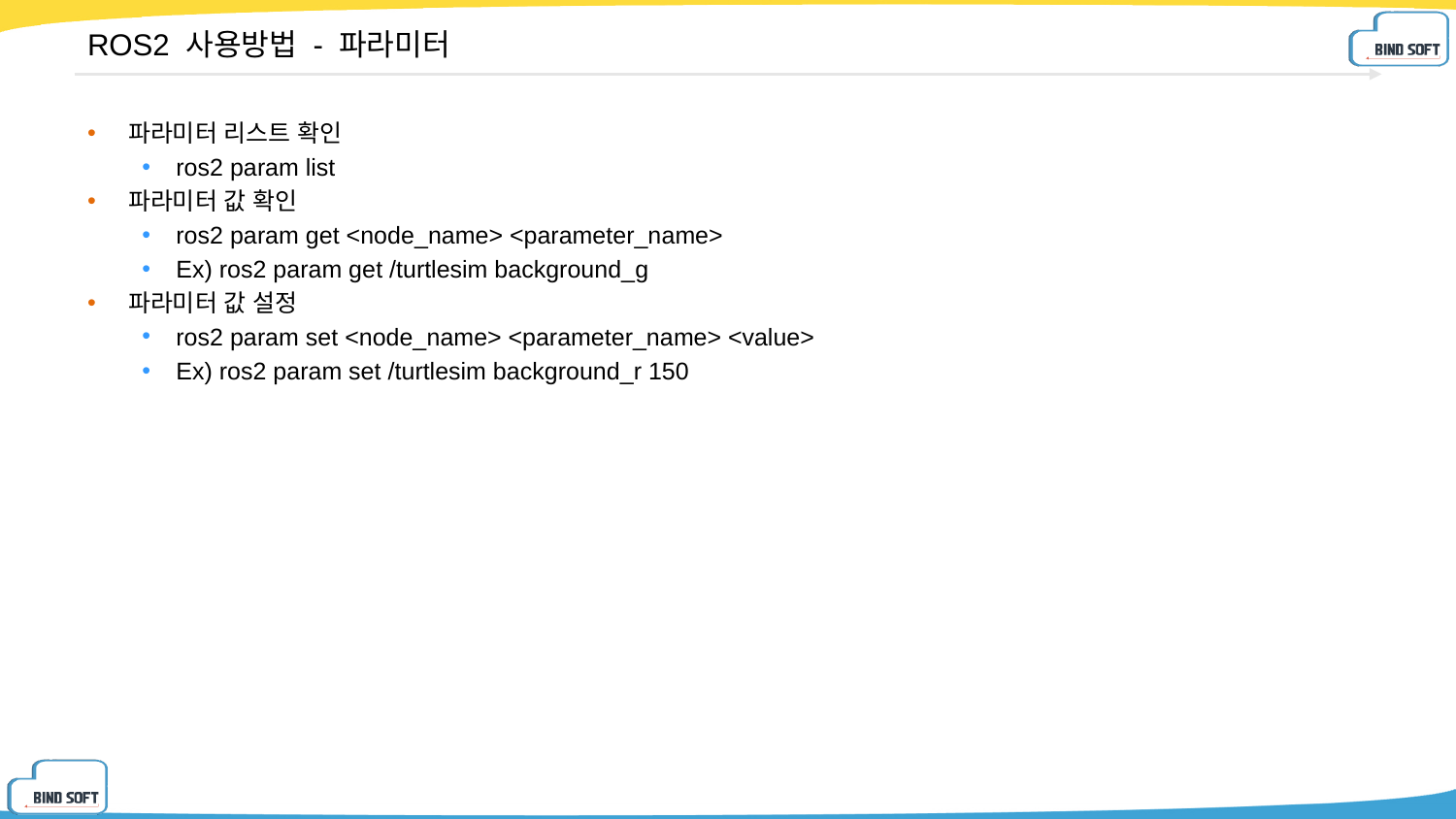

# ROS2 사용방법 - 파라미터
파라미터 리스트 확인
ros2 param list
파라미터 값 확인
ros2 param get <node_name> <parameter_name>
Ex) ros2 param get /turtlesim background_g
파라미터 값 설정
ros2 param set <node_name> <parameter_name> <value>
Ex) ros2 param set /turtlesim background_r 150